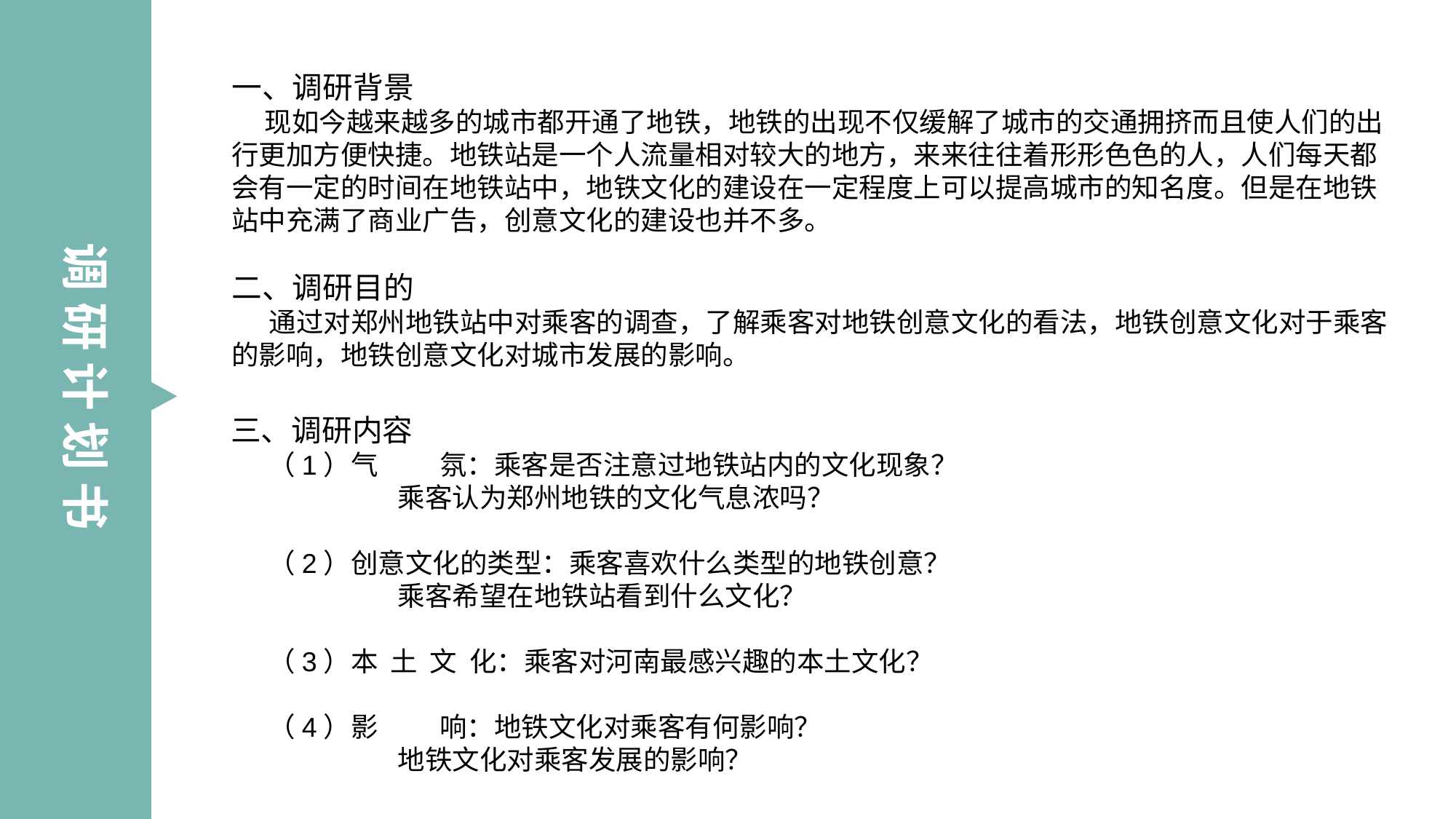

一、调研背景
     现如今越来越多的城市都开通了地铁，地铁的出现不仅缓解了城市的交通拥挤而且使人们的出行更加方便快捷。地铁站是一个人流量相对较大的地方，来来往往着形形色色的人，人们每天都会有一定的时间在地铁站中，地铁文化的建设在一定程度上可以提高城市的知名度。但是在地铁站中充满了商业广告，创意文化的建设也并不多。

二、调研目的
     通过对郑州地铁站中对乘客的调查，了解乘客对地铁创意文化的看法，地铁创意文化对于乘客的影响，地铁创意文化对城市发展的影响。
调 研 计 划 书

三、调研内容
     （1）气          氛：乘客是否注意过地铁站内的文化现象？                          乘客认为郑州地铁的文化气息浓吗？      （2）创意文化的类型：乘客喜欢什么类型的地铁创意？                          乘客希望在地铁站看到什么文化？      （3）本  土  文  化：乘客对河南最感兴趣的本土文化？      （4）影          响：地铁文化对乘客有何影响？                          地铁文化对乘客发展的影响？